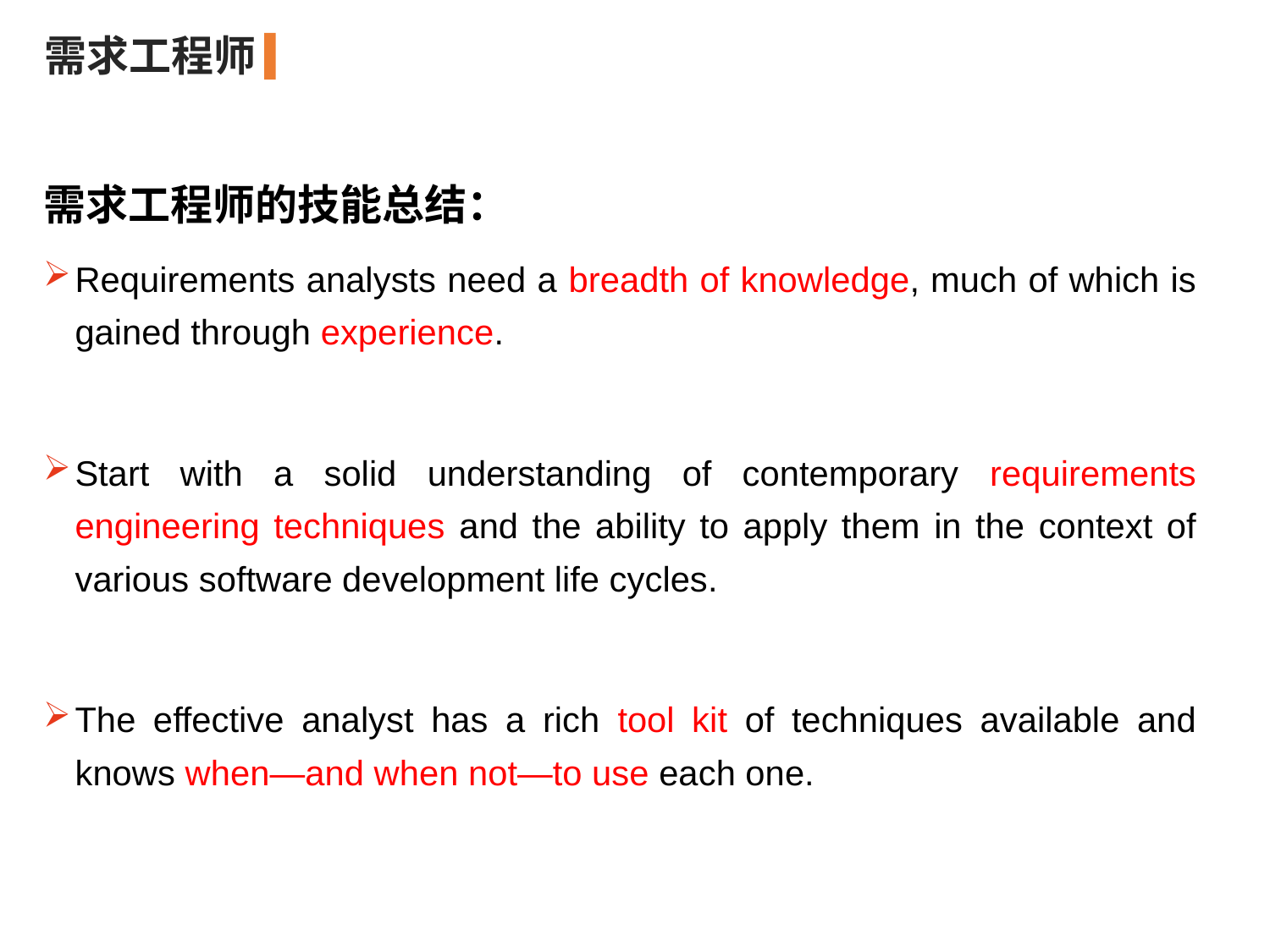

需求工程师

需求工程师的技能总结：
Requirements analysts need a breadth of knowledge, much of which is gained through experience.

Start with a solid understanding of contemporary requirements engineering techniques and the ability to apply them in the context of various software development life cycles.

The effective analyst has a rich tool kit of techniques available and knows when—and when not—to use each one.